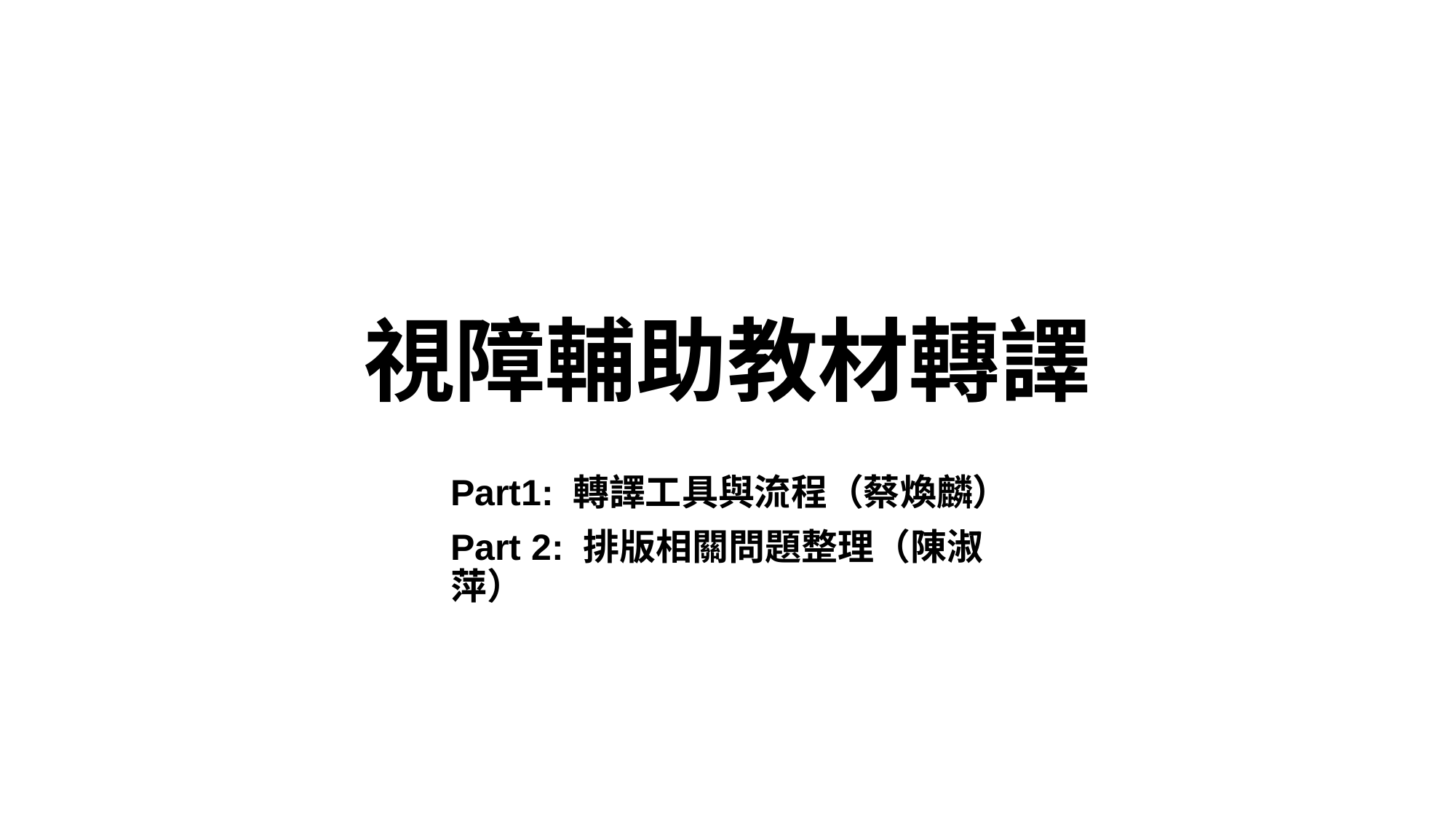

# 視障輔助教材轉譯
Part1: 轉譯工具與流程（蔡煥麟）
Part 2: 排版相關問題整理（陳淑萍）